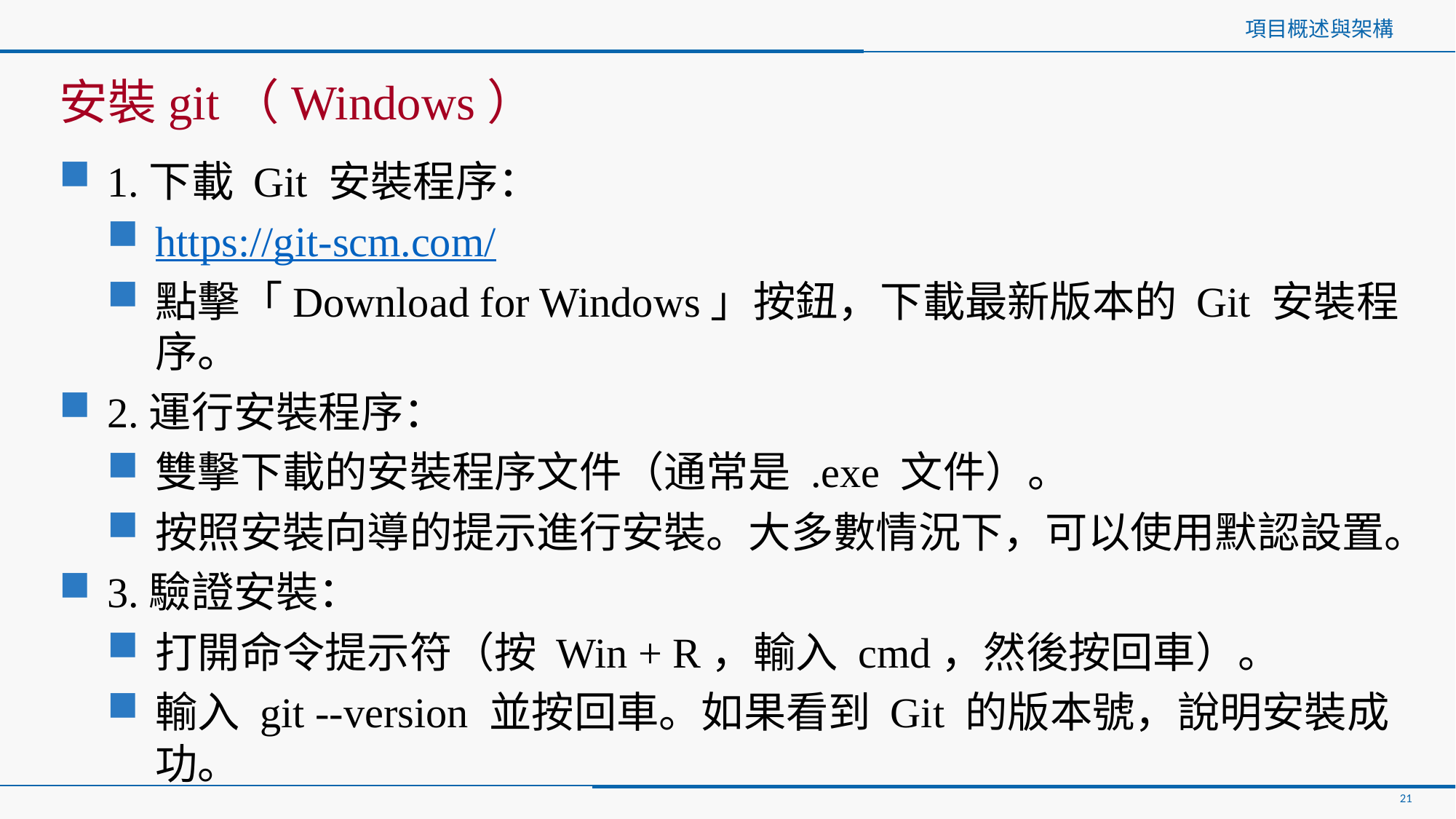

# 項目概述與架構
安裝git（Windows）
1.下載 Git 安裝程序：
https://git-scm.com/
點擊「Download for Windows」按鈕，下載最新版本的 Git 安裝程序。
2.運行安裝程序：
雙擊下載的安裝程序文件（通常是 .exe 文件）。
按照安裝向導的提示進行安裝。大多數情況下，可以使用默認設置。
3.驗證安裝：
打開命令提示符（按 Win + R，輸入 cmd，然後按回車）。
輸入 git --version 並按回車。如果看到 Git 的版本號，說明安裝成功。
21